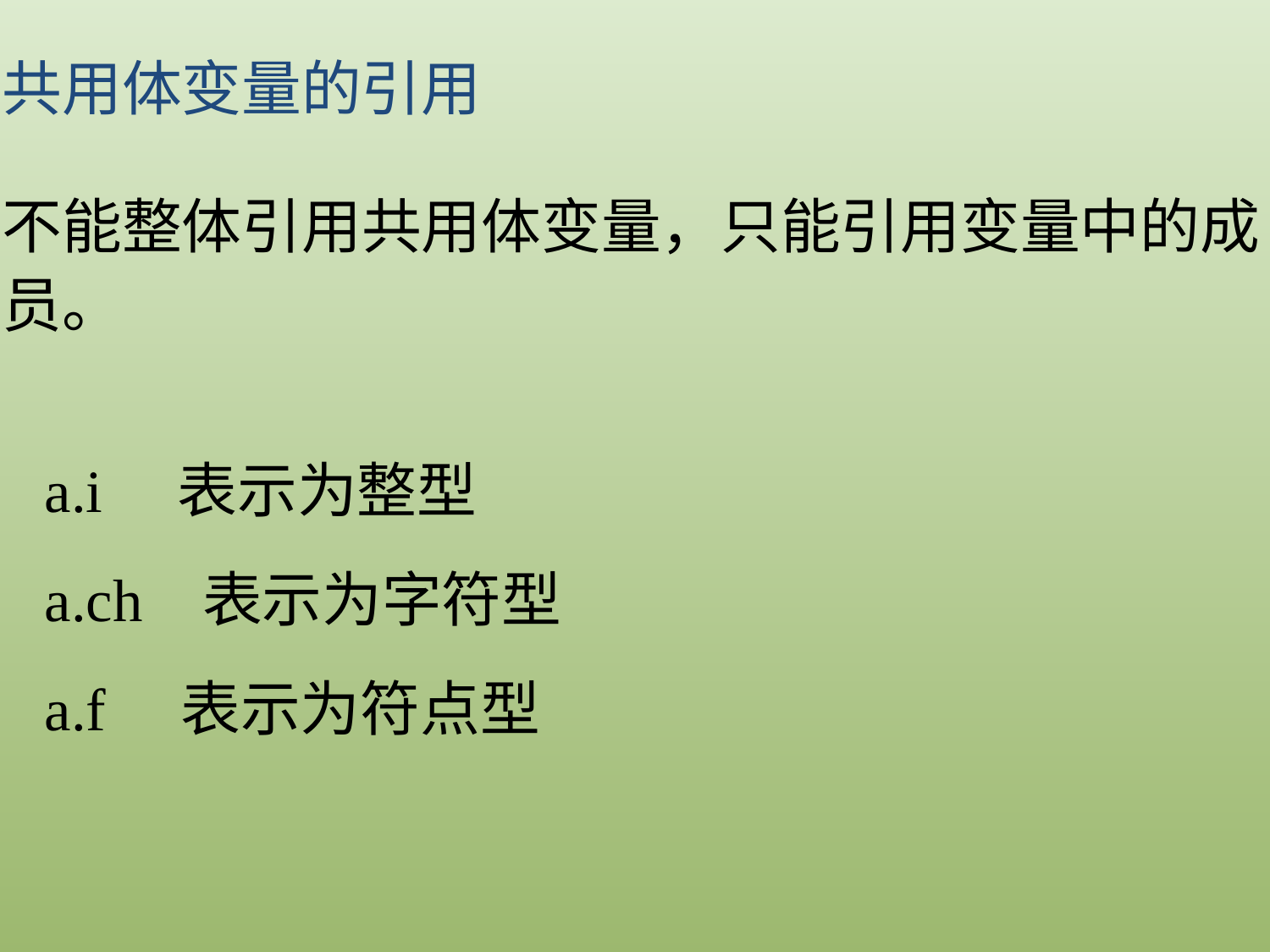

共用体变量的引用
不能整体引用共用体变量，只能引用变量中的成员。
a.i    表示为整型
a.ch   表示为字符型
a.f    表示为符点型
403